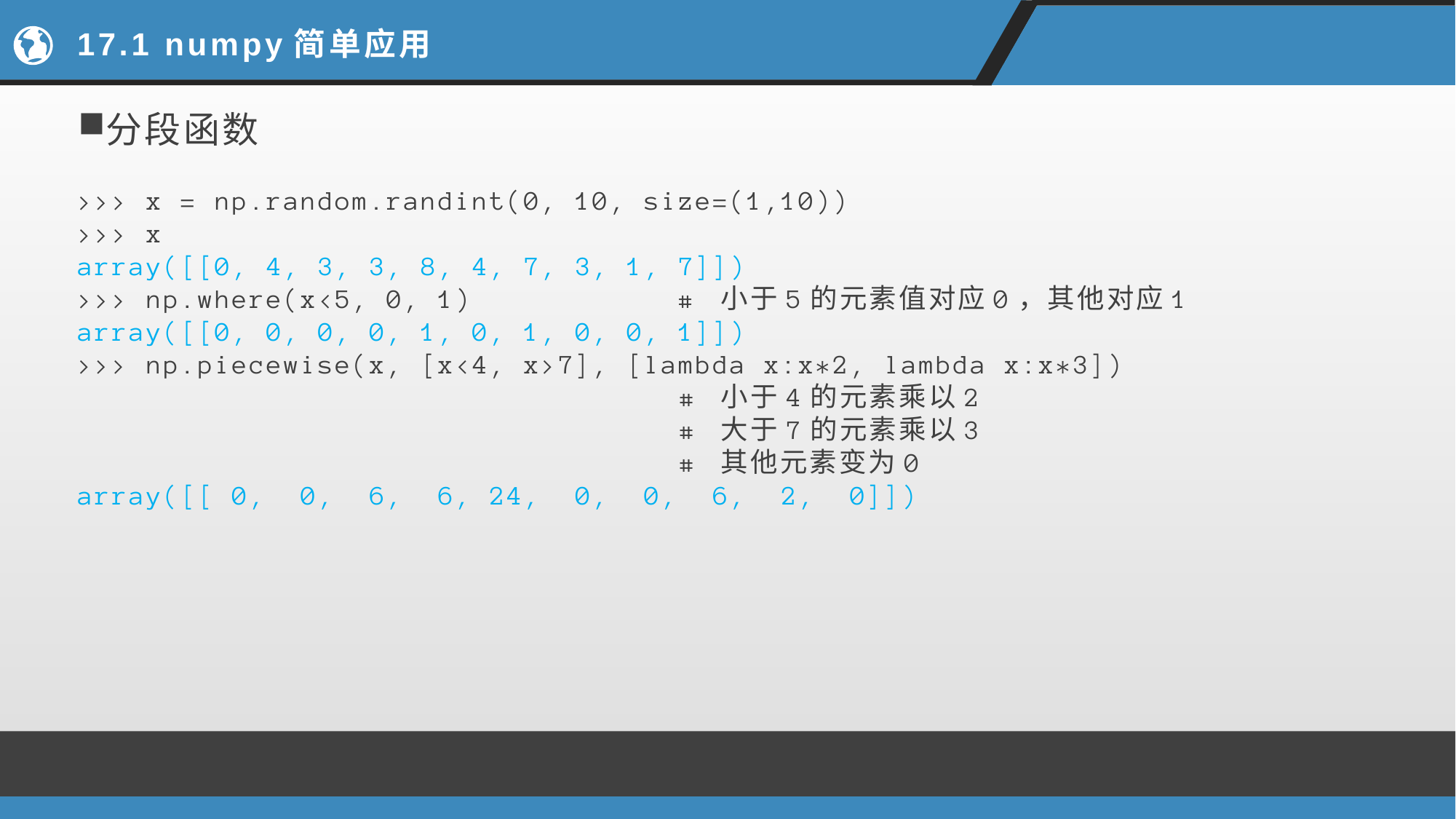

# 17.1 numpy简单应用

分段函数

>>> x = np.random.randint(0, 10, size=(1,10))
>>> x
array([[0, 4, 3, 3, 8, 4, 7, 3, 1, 7]])
>>> np.where(x<5, 0, 1)            # 小于5的元素值对应0，其他对应1
array([[0, 0, 0, 0, 1, 0, 1, 0, 0, 1]])
>>> np.piecewise(x, [x<4, x>7], [lambda x:x*2, lambda x:x*3])
                                   # 小于4的元素乘以2
                                   # 大于7的元素乘以3
                                   # 其他元素变为0
array([[ 0,  0,  6,  6, 24,  0,  0,  6,  2,  0]])